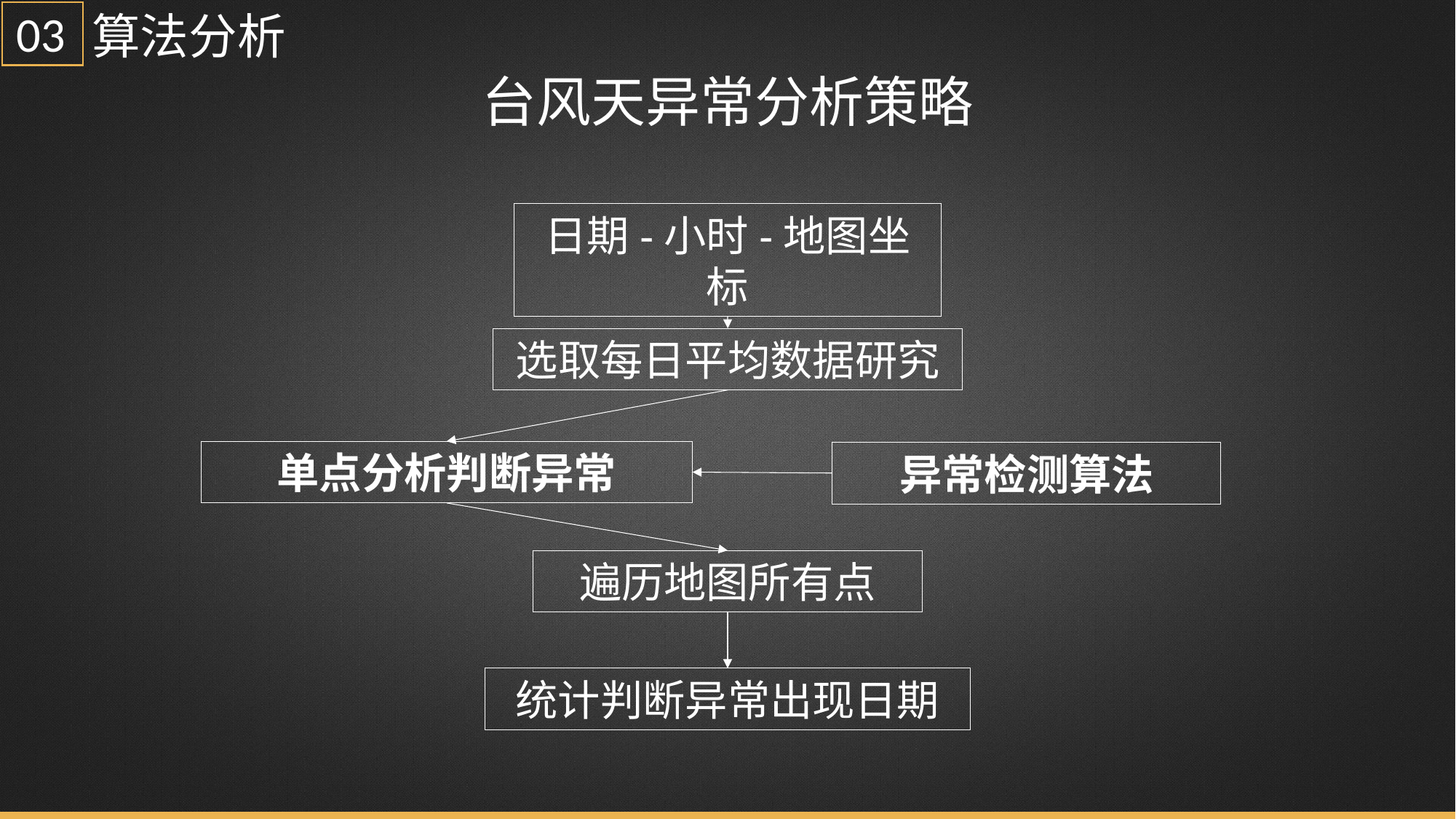

03
算法分析

台风天异常分析策略
日期-小时-地图坐标
选取每日平均数据研究
单点分析判断异常
异常检测算法
遍历地图所有点
统计判断异常出现日期